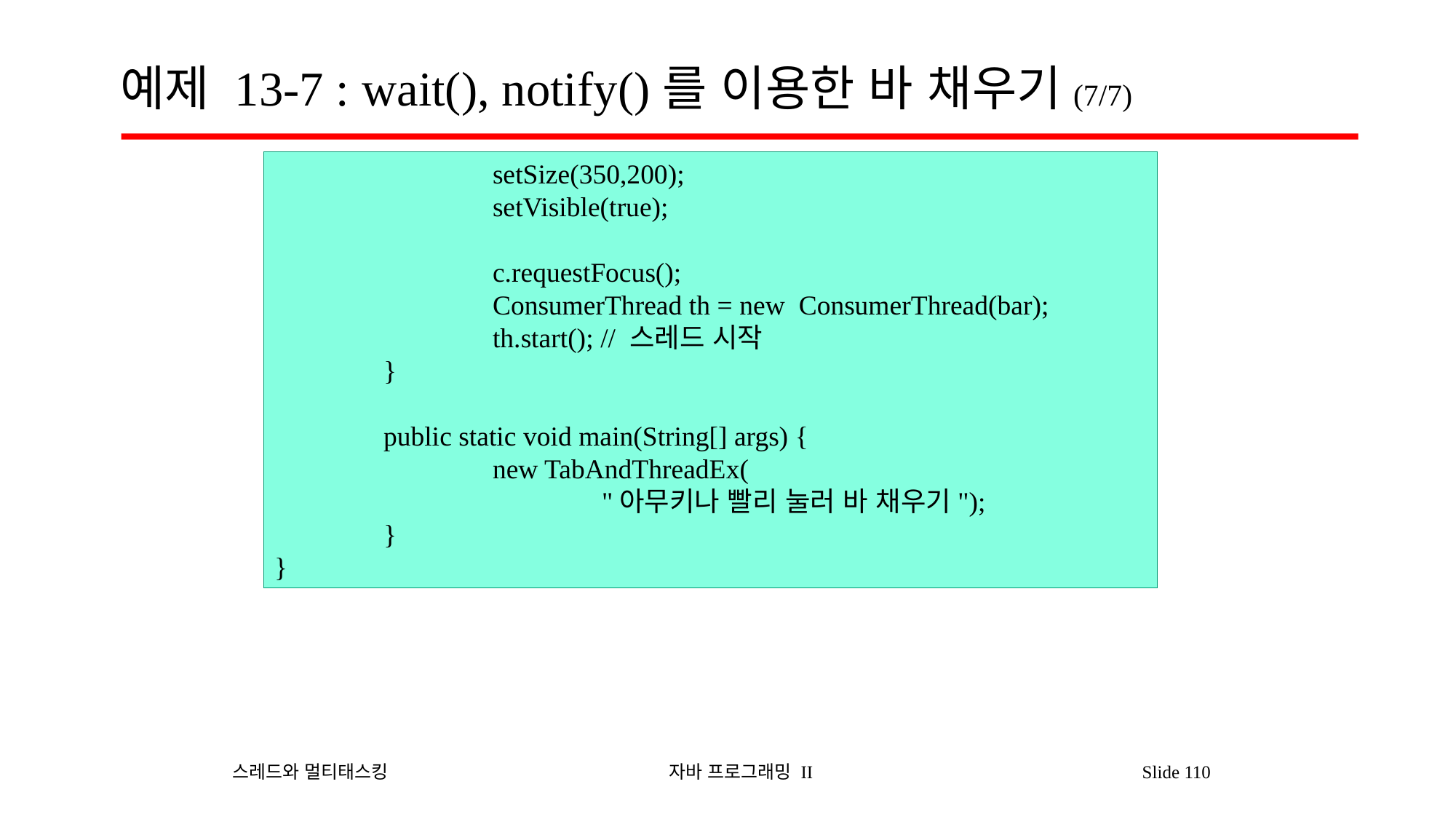

# 예제 13-7 : wait(), notify()를 이용한 바 채우기(7/7)
		setSize(350,200);
		setVisible(true);

		c.requestFocus();
		ConsumerThread th = new  ConsumerThread(bar);
		th.start(); // 스레드 시작
	}

	public static void main(String[] args) {
		new TabAndThreadEx(
			"아무키나 빨리 눌러 바 채우기");
	}
}